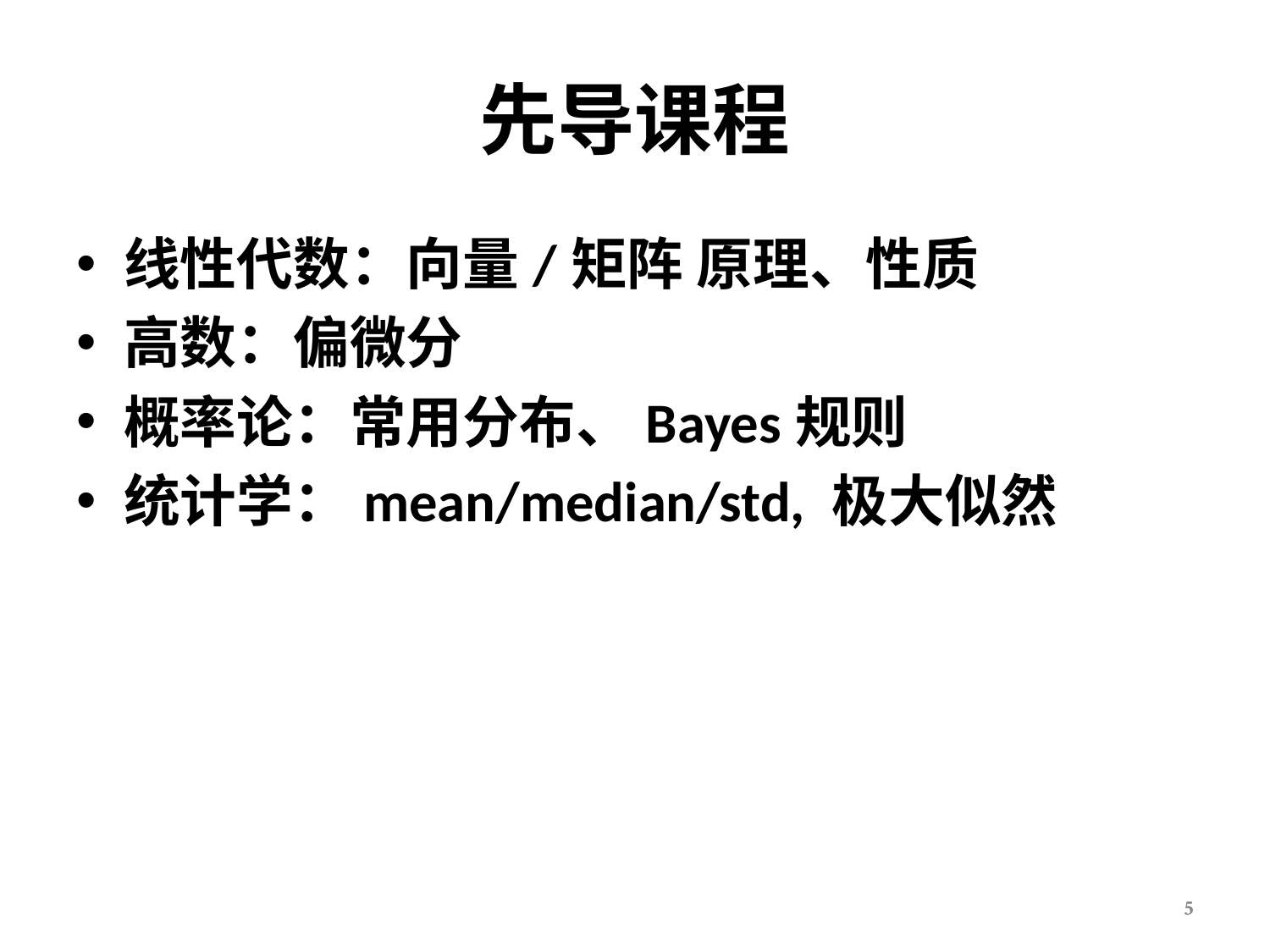

# 先导课程
线性代数：向量/矩阵 原理、性质
高数：偏微分
概率论：常用分布、Bayes规则
统计学：mean/median/std, 极大似然
5